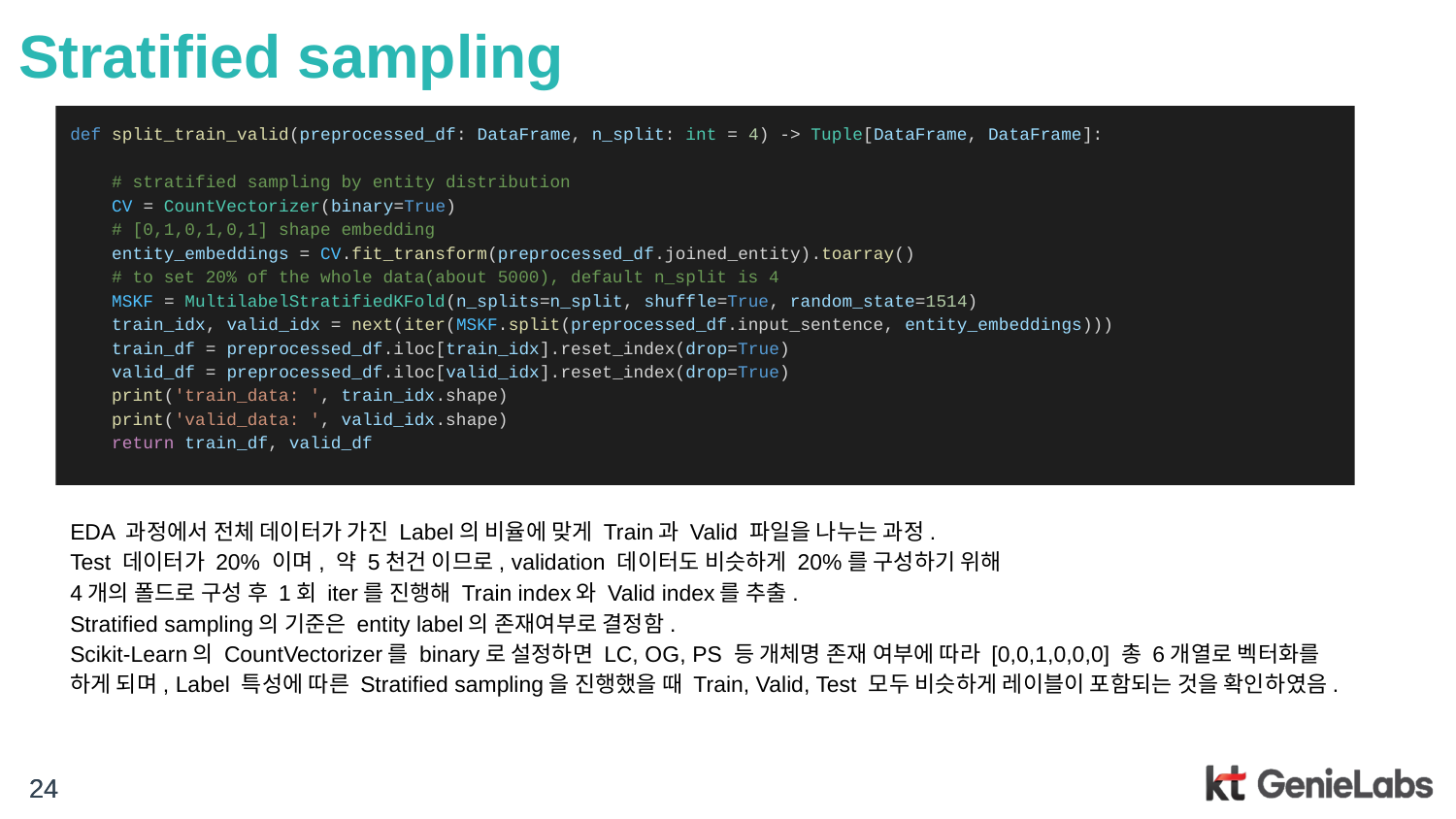

# Stratified sampling
def split_train_valid(preprocessed_df: DataFrame, n_split: int = 4) -> Tuple[DataFrame, DataFrame]:

    # stratified sampling by entity distribution
    CV = CountVectorizer(binary=True)
    # [0,1,0,1,0,1] shape embedding
    entity_embeddings = CV.fit_transform(preprocessed_df.joined_entity).toarray()
    # to set 20% of the whole data(about 5000), default n_split is 4
    MSKF = MultilabelStratifiedKFold(n_splits=n_split, shuffle=True, random_state=1514)
    train_idx, valid_idx = next(iter(MSKF.split(preprocessed_df.input_sentence, entity_embeddings)))
    train_df = preprocessed_df.iloc[train_idx].reset_index(drop=True)
    valid_df = preprocessed_df.iloc[valid_idx].reset_index(drop=True)
    print('train_data: ', train_idx.shape)
    print('valid_data: ', valid_idx.shape)
    return train_df, valid_df

EDA 과정에서 전체 데이터가 가진 Label의 비율에 맞게 Train과 Valid 파일을 나누는 과정.
Test 데이터가 20% 이며, 약 5천건 이므로, validation 데이터도 비슷하게 20%를 구성하기 위해
4개의 폴드로 구성 후 1회 iter를 진행해 Train index와 Valid index를 추출.
Stratified sampling의 기준은 entity label의 존재여부로 결정함.
Scikit-Learn의 CountVectorizer를 binary로 설정하면 LC, OG, PS 등 개체명 존재 여부에 따라 [0,0,1,0,0,0] 총 6개열로 벡터화를 하게 되며, Label 특성에 따른 Stratified sampling을 진행했을 때 Train, Valid, Test 모두 비슷하게 레이블이 포함되는 것을 확인하였음.
24
24